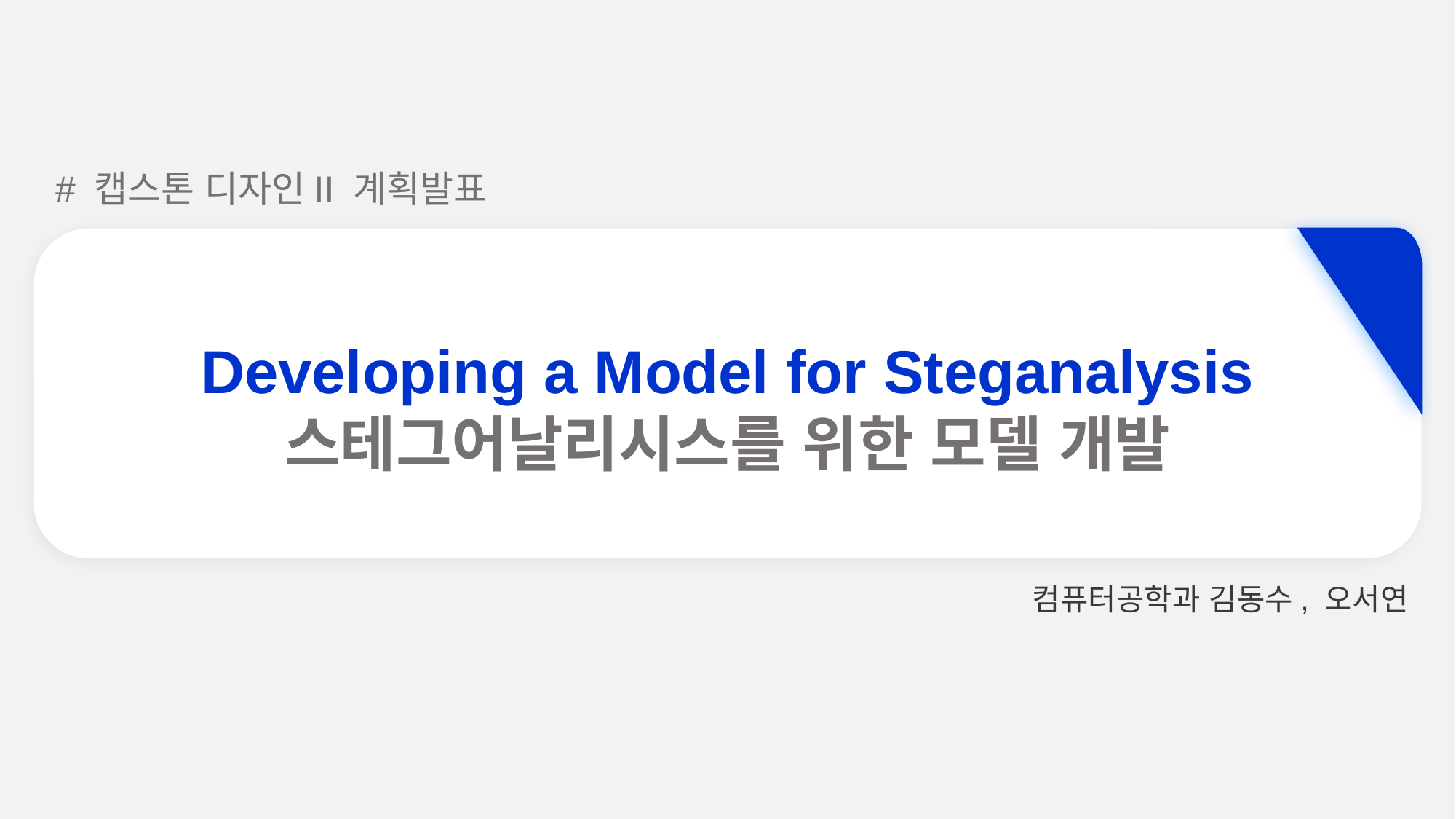

# 캡스톤 디자인II 계획발표

Developing a Model for Steganalysis
스테그어날리시스를 위한 모델 개발
컴퓨터공학과 김동수, 오서연